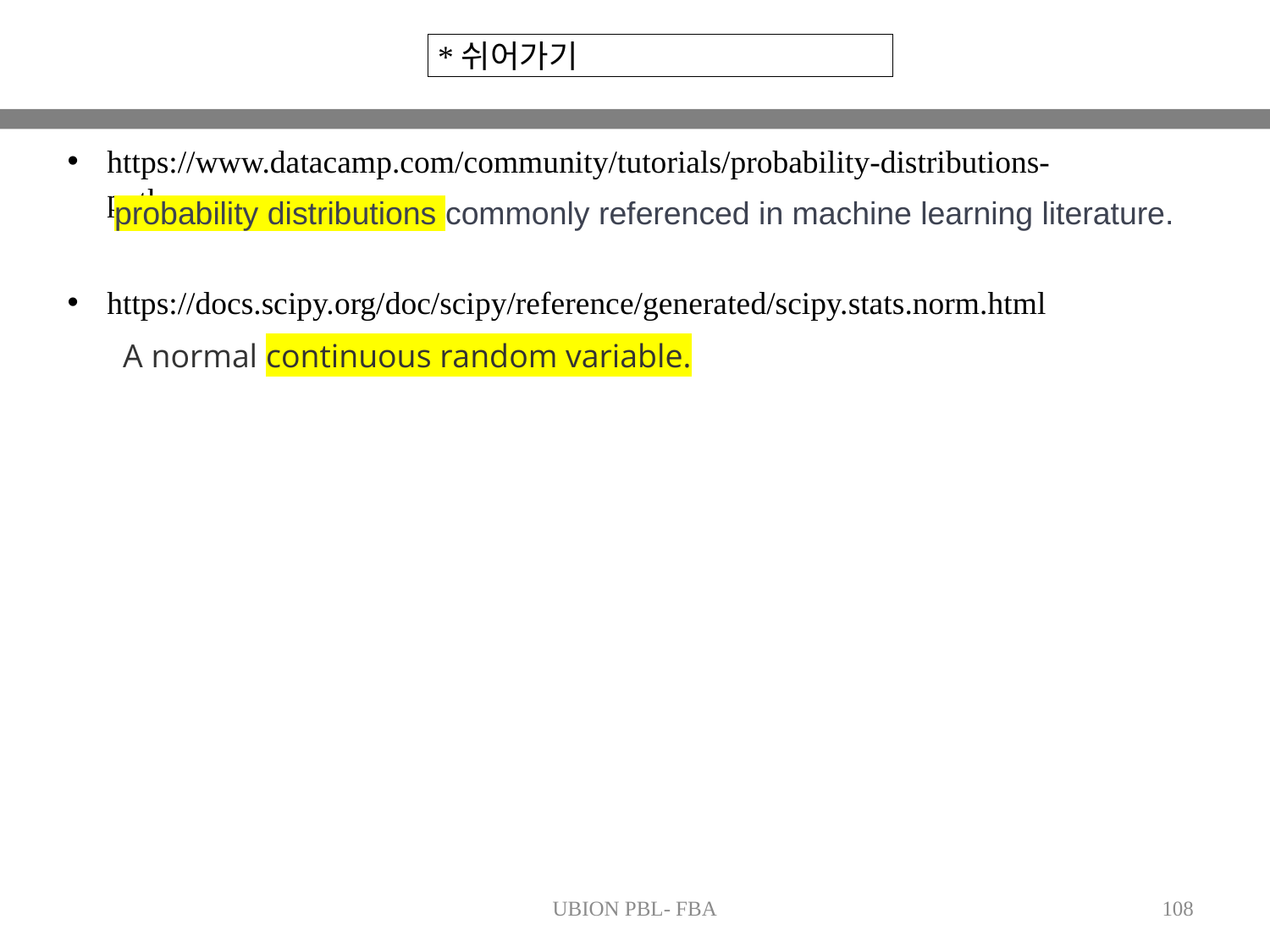

*쉬어가기

https://www.datacamp.com/community/tutorials/probability-distributions-python
probability distributions commonly referenced in machine learning literature.
https://docs.scipy.org/doc/scipy/reference/generated/scipy.stats.norm.html
A normal continuous random variable.
UBION PBL- FBA
108